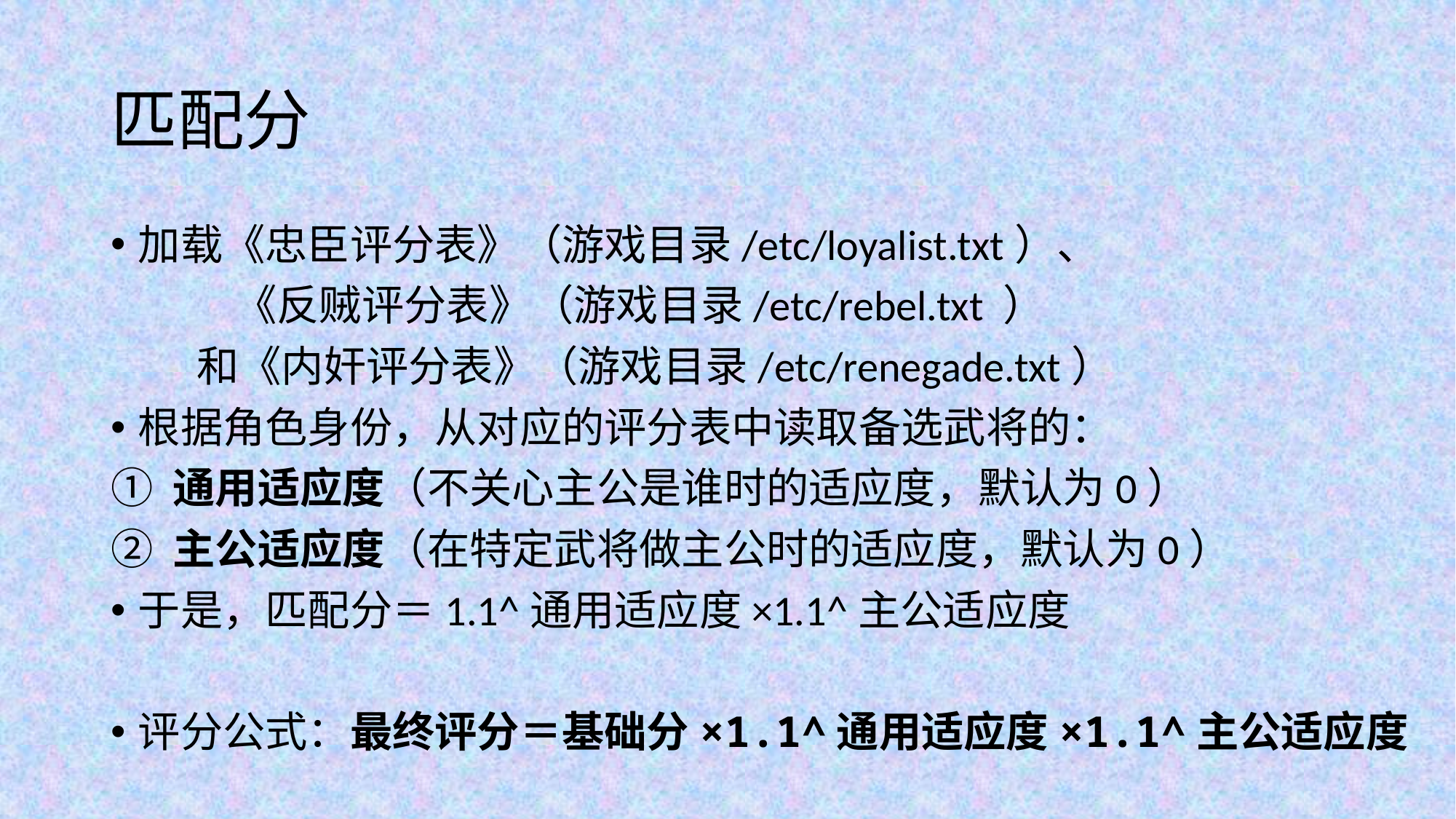

# 匹配分
加载《忠臣评分表》（游戏目录/etc/loyalist.txt）、
            《反贼评分表》（游戏目录/etc/rebel.txt ）
        和《内奸评分表》（游戏目录/etc/renegade.txt）
根据角色身份，从对应的评分表中读取备选武将的：
① 通用适应度（不关心主公是谁时的适应度，默认为0）
② 主公适应度（在特定武将做主公时的适应度，默认为0）
于是，匹配分＝1.1^通用适应度×1.1^主公适应度

评分公式：最终评分＝基础分×1.1^通用适应度×1.1^主公适应度